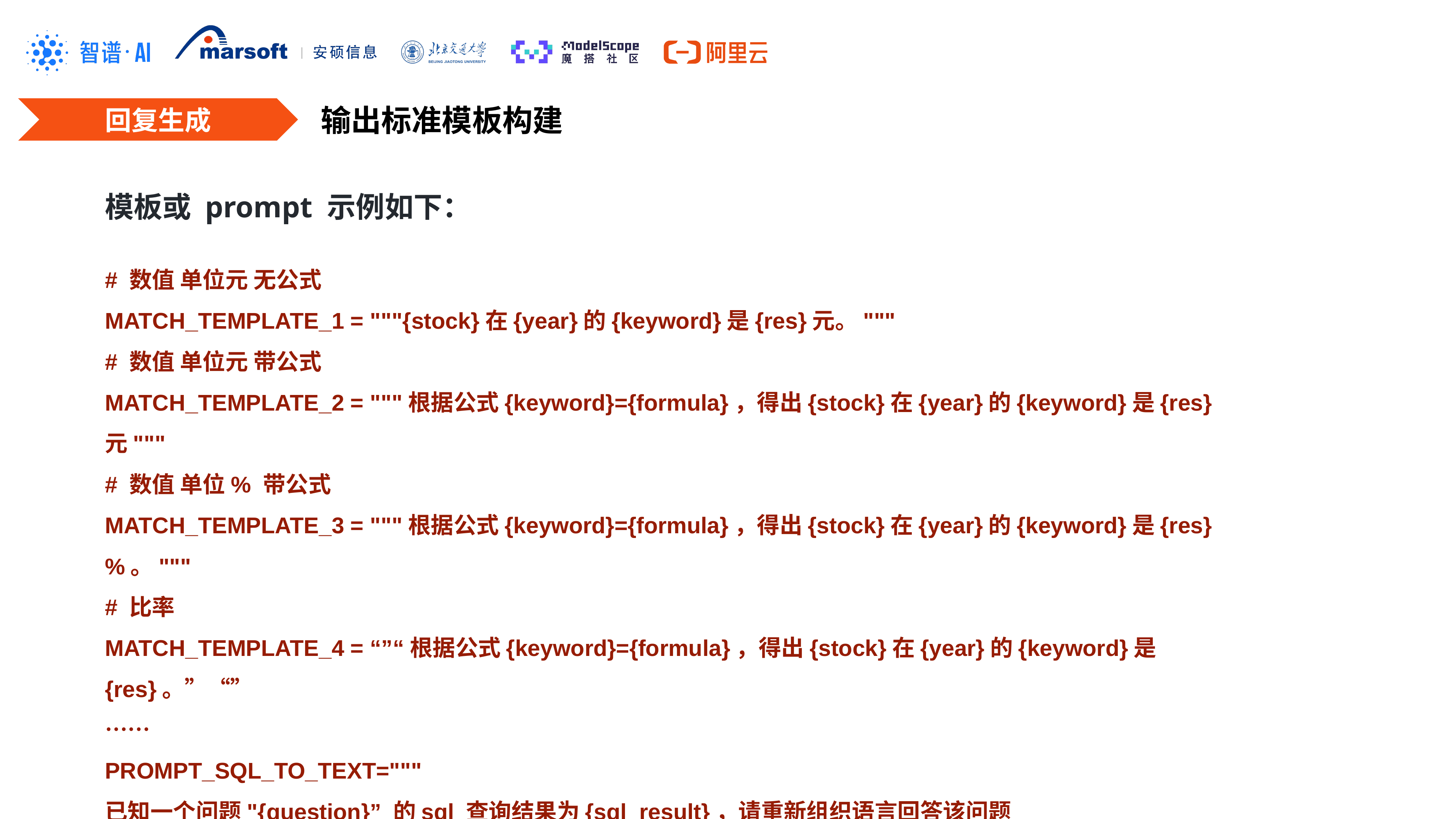

回复生成
输出标准模板构建
模板或 prompt 示例如下：
# 数值 单位元 无公式
MATCH_TEMPLATE_1 = """{stock}在{year}的{keyword}是{res}元。"""
# 数值 单位元 带公式
MATCH_TEMPLATE_2 = """根据公式{keyword}={formula}，得出{stock}在{year}的{keyword}是{res}元"""
# 数值 单位% 带公式
MATCH_TEMPLATE_3 = """根据公式{keyword}={formula}，得出{stock}在{year}的{keyword}是{res}%。"""
# 比率
MATCH_TEMPLATE_4 = “”“根据公式{keyword}={formula}，得出{stock}在{year}的{keyword}是{res}。”“”
……
PROMPT_SQL_TO_TEXT="""
已知一个问题"{question}” 的sql 查询结果为{sql_result}，请重新组织语言回答该问题
"""